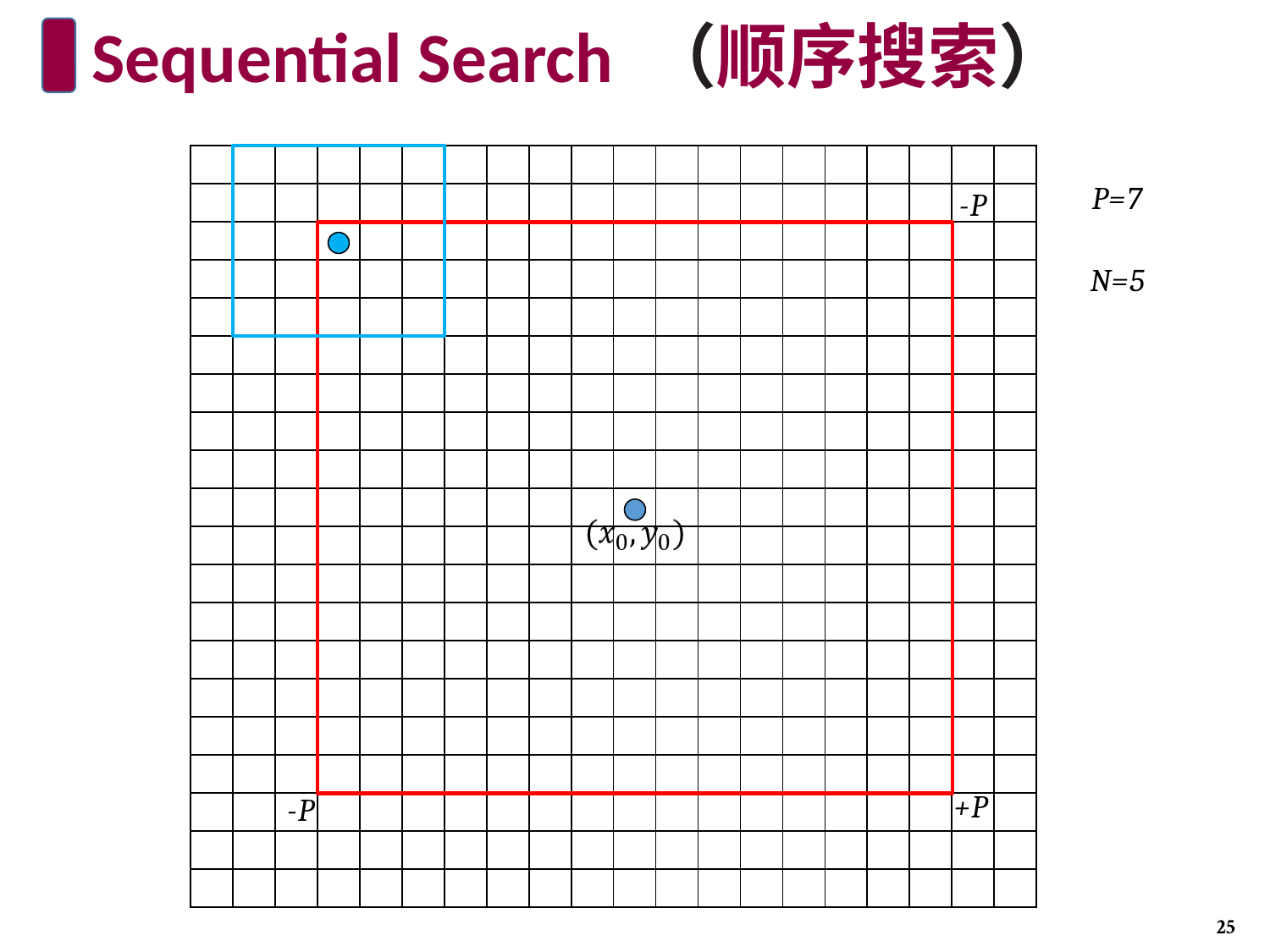

# Sequential Search （顺序搜索）
|  |  |  |  |  |  |  |  |  |  |  |  |  |  |  |  |  |  |  |  |
| --- | --- | --- | --- | --- | --- | --- | --- | --- | --- | --- | --- | --- | --- | --- | --- | --- | --- | --- | --- |
|  |  |  |  |  |  |  |  |  |  |  |  |  |  |  |  |  |  |  |  |
|  |  |  |  |  |  |  |  |  |  |  |  |  |  |  |  |  |  |  |  |
|  |  |  |  |  |  |  |  |  |  |  |  |  |  |  |  |  |  |  |  |
|  |  |  |  |  |  |  |  |  |  |  |  |  |  |  |  |  |  |  |  |
|  |  |  |  |  |  |  |  |  |  |  |  |  |  |  |  |  |  |  |  |
|  |  |  |  |  |  |  |  |  |  |  |  |  |  |  |  |  |  |  |  |
|  |  |  |  |  |  |  |  |  |  |  |  |  |  |  |  |  |  |  |  |
|  |  |  |  |  |  |  |  |  |  |  |  |  |  |  |  |  |  |  |  |
|  |  |  |  |  |  |  |  |  |  |  |  |  |  |  |  |  |  |  |  |
|  |  |  |  |  |  |  |  |  |  |  |  |  |  |  |  |  |  |  |  |
|  |  |  |  |  |  |  |  |  |  |  |  |  |  |  |  |  |  |  |  |
|  |  |  |  |  |  |  |  |  |  |  |  |  |  |  |  |  |  |  |  |
|  |  |  |  |  |  |  |  |  |  |  |  |  |  |  |  |  |  |  |  |
|  |  |  |  |  |  |  |  |  |  |  |  |  |  |  |  |  |  |  |  |
|  |  |  |  |  |  |  |  |  |  |  |  |  |  |  |  |  |  |  |  |
|  |  |  |  |  |  |  |  |  |  |  |  |  |  |  |  |  |  |  |  |
|  |  |  |  |  |  |  |  |  |  |  |  |  |  |  |  |  |  |  |  |
|  |  |  |  |  |  |  |  |  |  |  |  |  |  |  |  |  |  |  |  |
|  |  |  |  |  |  |  |  |  |  |  |  |  |  |  |  |  |  |  |  |

P=7
-P

N=5

+P
-P
25